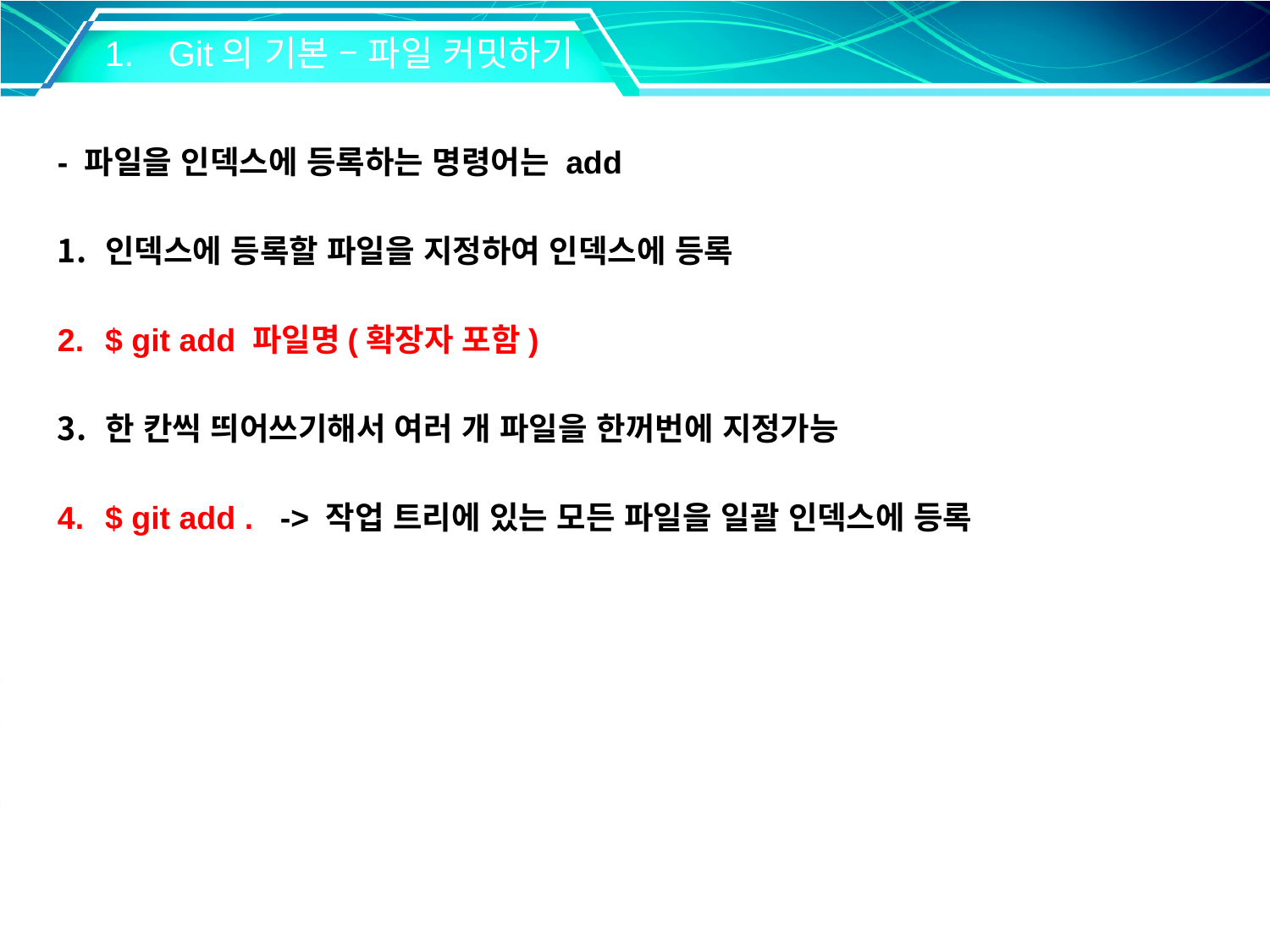

Git의 기본 – 파일 커밋하기
- 파일을 인덱스에 등록하는 명령어는 add

인덱스에 등록할 파일을 지정하여 인덱스에 등록

$ git add 파일명(확장자 포함)

한 칸씩 띄어쓰기해서 여러 개 파일을 한꺼번에 지정가능

$ git add .   -> 작업 트리에 있는 모든 파일을 일괄 인덱스에 등록